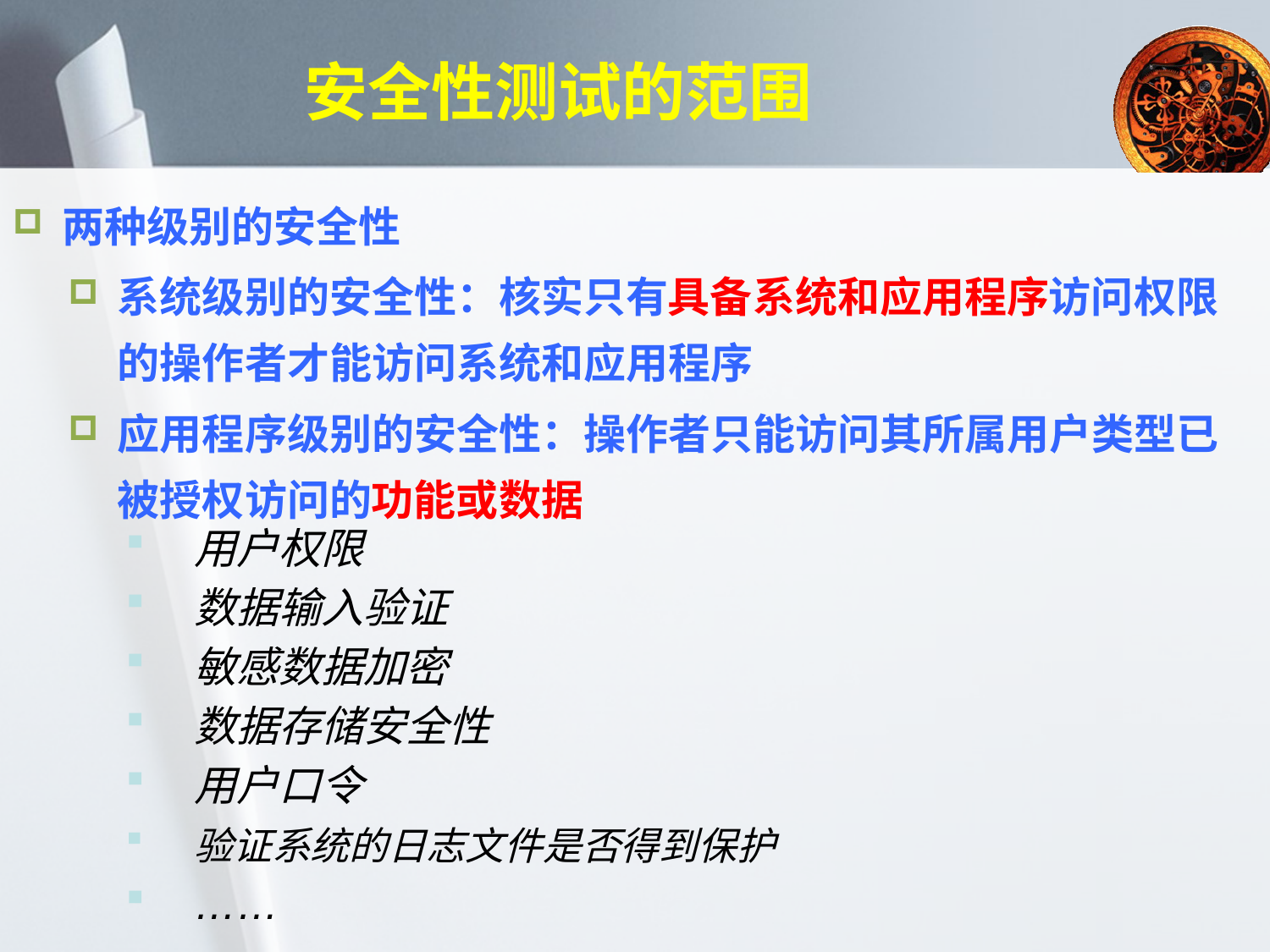

# 安全性测试的范围
两种级别的安全性
系统级别的安全性：核实只有具备系统和应用程序访问权限的操作者才能访问系统和应用程序
应用程序级别的安全性：操作者只能访问其所属用户类型已被授权访问的功能或数据
用户权限
数据输入验证
敏感数据加密
数据存储安全性
用户口令
验证系统的日志文件是否得到保护
……